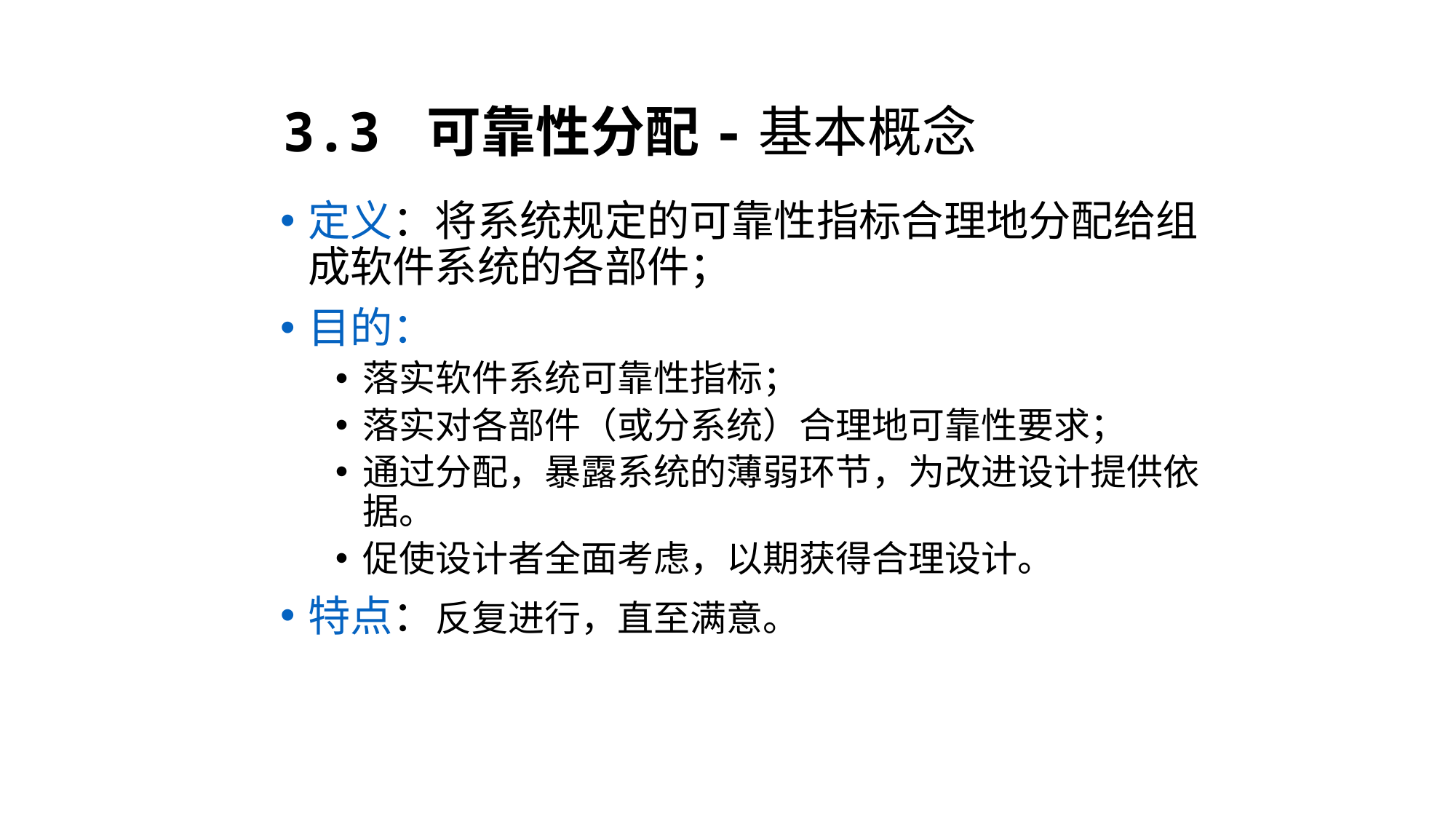

3.3 可靠性分配-基本概念
定义：将系统规定的可靠性指标合理地分配给组成软件系统的各部件；
目的：
落实软件系统可靠性指标；
落实对各部件（或分系统）合理地可靠性要求；
通过分配，暴露系统的薄弱环节，为改进设计提供依据。
促使设计者全面考虑，以期获得合理设计。
特点：反复进行，直至满意。